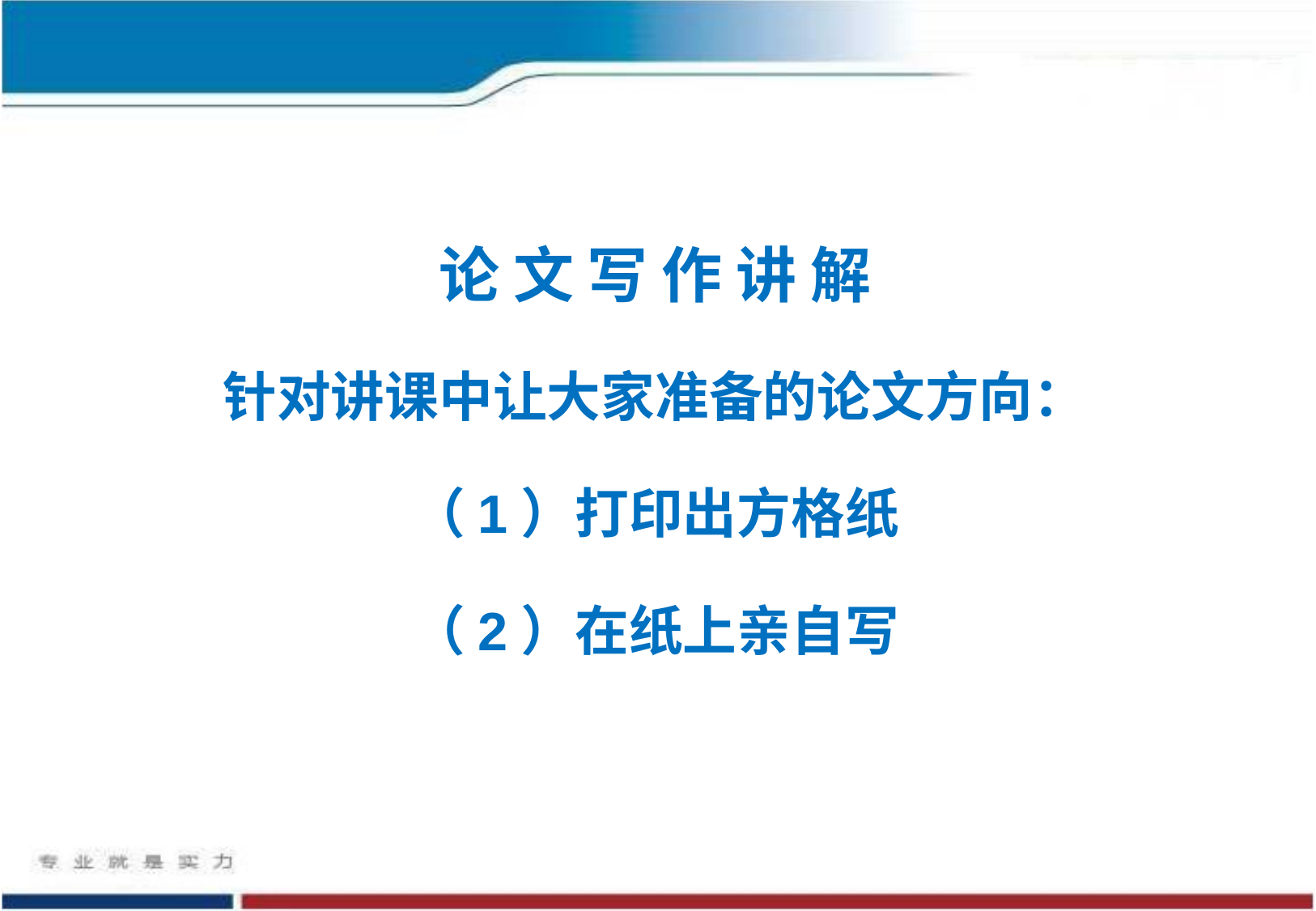

论 文 写 作 讲 解
针对讲课中让大家准备的论文方向：
（1）打印出方格纸
（2）在纸上亲自写

2009年